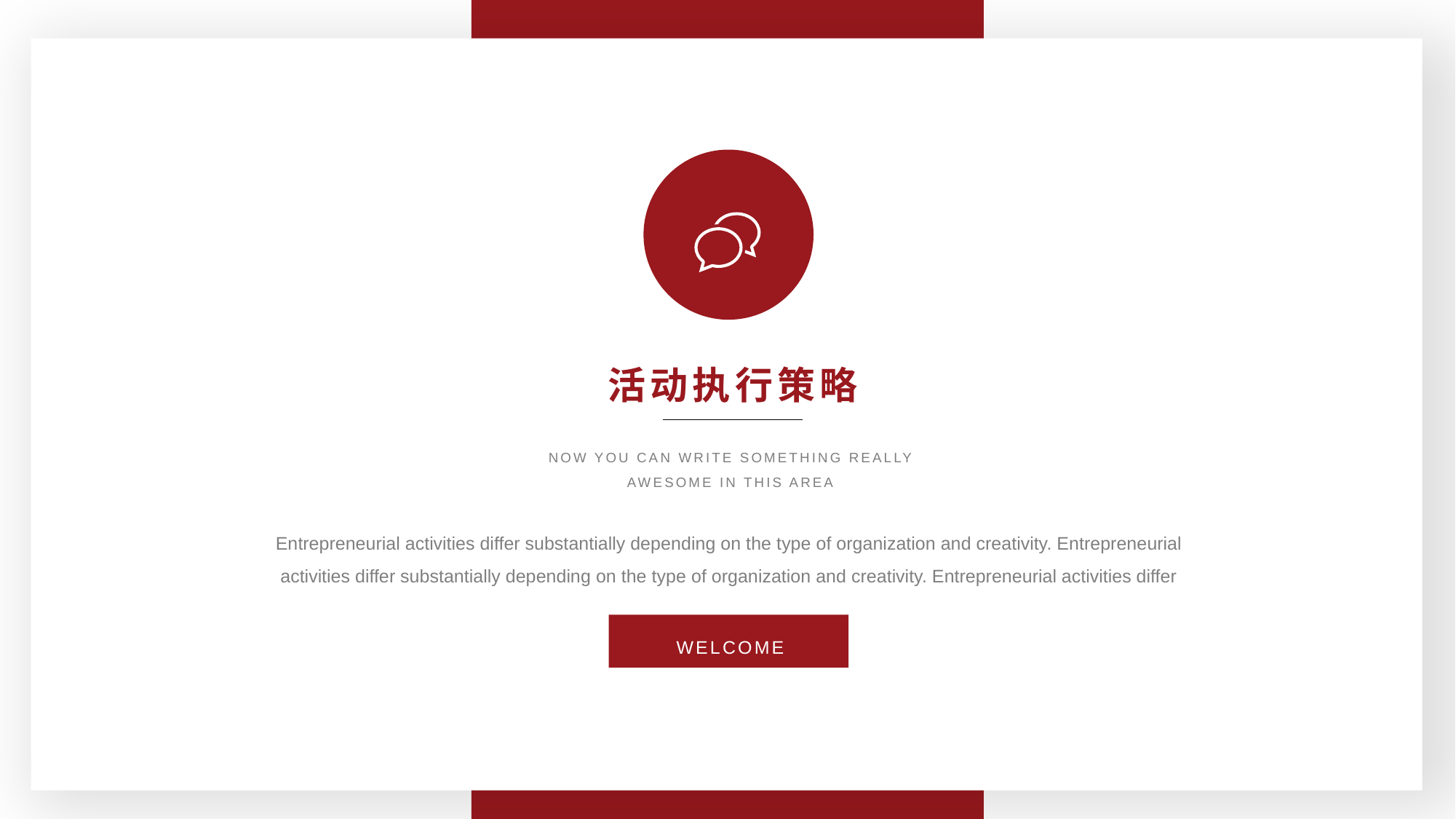

活动执行策略
NOW YOU CAN WRITE SOMETHING REALLY
AWESOME IN THIS AREA
Entrepreneurial activities differ substantially depending on the type of organization and creativity. Entrepreneurial activities differ substantially depending on the type of organization and creativity. Entrepreneurial activities differ

WELCOME